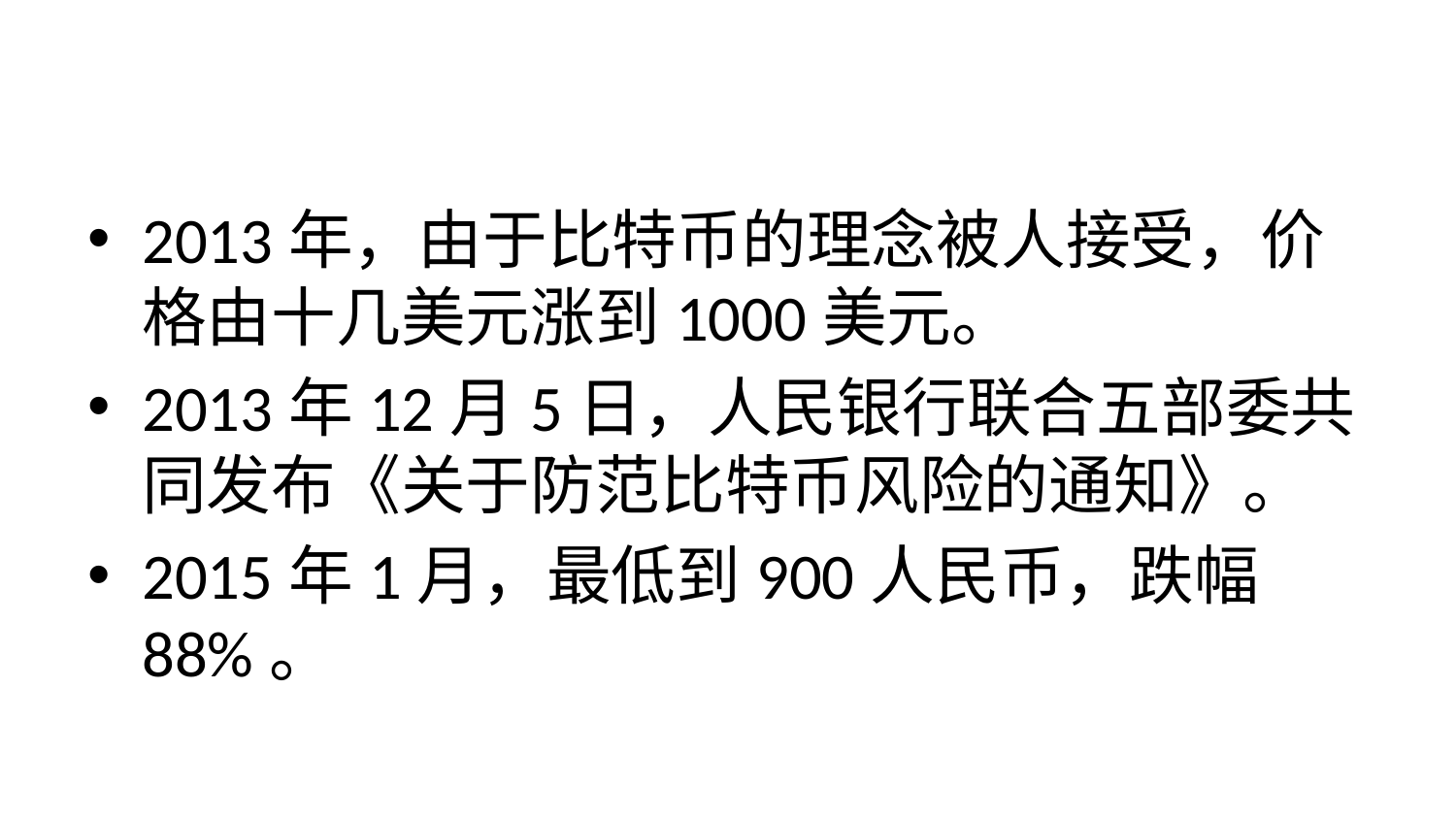

2013年，由于比特币的理念被人接受，价格由十几美元涨到1000美元。
2013年12月5日，人民银行联合五部委共同发布《关于防范比特币风险的通知》。
2015年1月，最低到900人民币，跌幅88%。